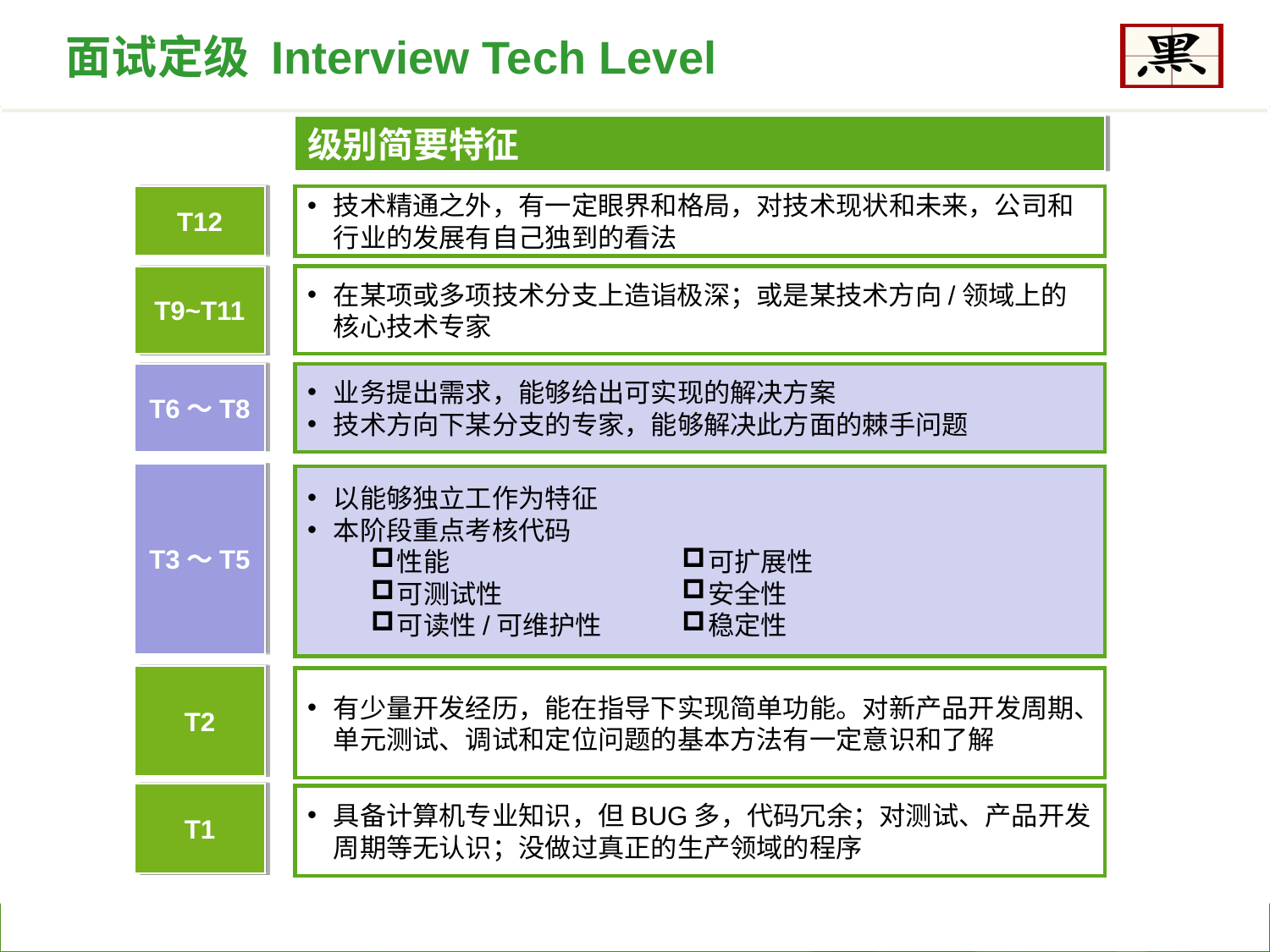

面试定级 Interview Tech Level
级别简要特征
T12
技术精通之外，有一定眼界和格局，对技术现状和未来，公司和行业的发展有自己独到的看法
T9~T11
在某项或多项技术分支上造诣极深；或是某技术方向/领域上的核心技术专家
T6～T8
业务提出需求，能够给出可实现的解决方案
技术方向下某分支的专家，能够解决此方面的棘手问题
T3～T5
以能够独立工作为特征
本阶段重点考核代码
性能
可测试性
可读性/可维护性
可扩展性
安全性
稳定性
T2
有少量开发经历，能在指导下实现简单功能。对新产品开发周期、单元测试、调试和定位问题的基本方法有一定意识和了解
T1
具备计算机专业知识，但BUG多，代码冗余；对测试、产品开发周期等无认识；没做过真正的生产领域的程序